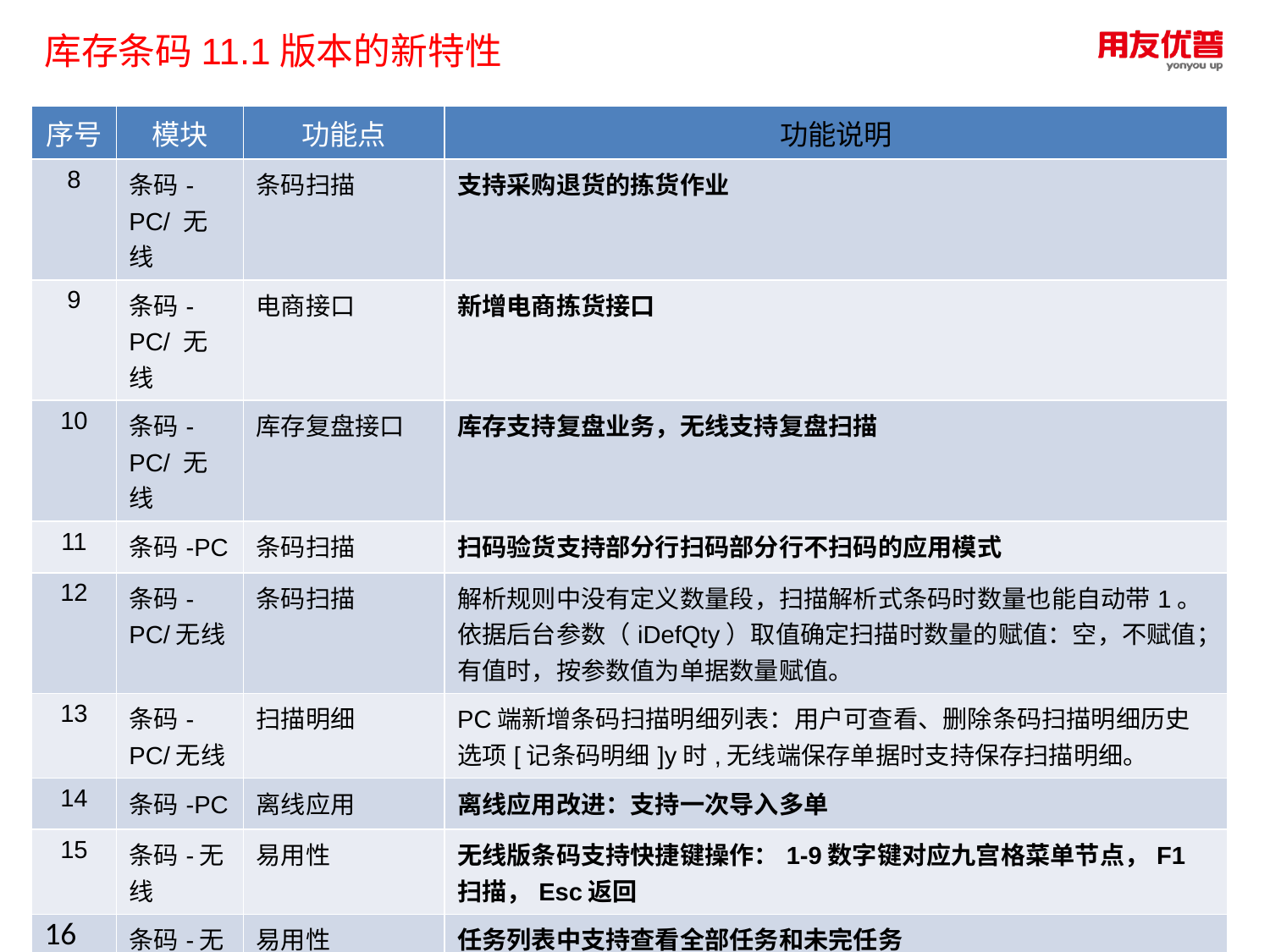

库存条码11.1版本的新特性
| 序号 | 模块 | 功能点 | 功能说明 |
| --- | --- | --- | --- |
| 8 | 条码-PC/ 无线 | 条码扫描 | 支持采购退货的拣货作业 |
| 9 | 条码-PC/ 无线 | 电商接口 | 新增电商拣货接口 |
| 10 | 条码-PC/ 无线 | 库存复盘接口 | 库存支持复盘业务，无线支持复盘扫描 |
| 11 | 条码-PC | 条码扫描 | 扫码验货支持部分行扫码部分行不扫码的应用模式 |
| 12 | 条码-PC/无线 | 条码扫描 | 解析规则中没有定义数量段，扫描解析式条码时数量也能自动带1。 依据后台参数（iDefQty）取值确定扫描时数量的赋值：空，不赋值；有值时，按参数值为单据数量赋值。 |
| 13 | 条码-PC/无线 | 扫描明细 | PC端新增条码扫描明细列表：用户可查看、删除条码扫描明细历史 选项[记条码明细]y时,无线端保存单据时支持保存扫描明细。 |
| 14 | 条码-PC | 离线应用 | 离线应用改进：支持一次导入多单 |
| 15 | 条码-无线 | 易用性 | 无线版条码支持快捷键操作：1-9数字键对应九宫格菜单节点，F1扫描，Esc返回 |
| 16 | 条码-无线 | 易用性 | 任务列表中支持查看全部任务和未完任务 在表体扫描界面可以方便的查看下一个任务 |